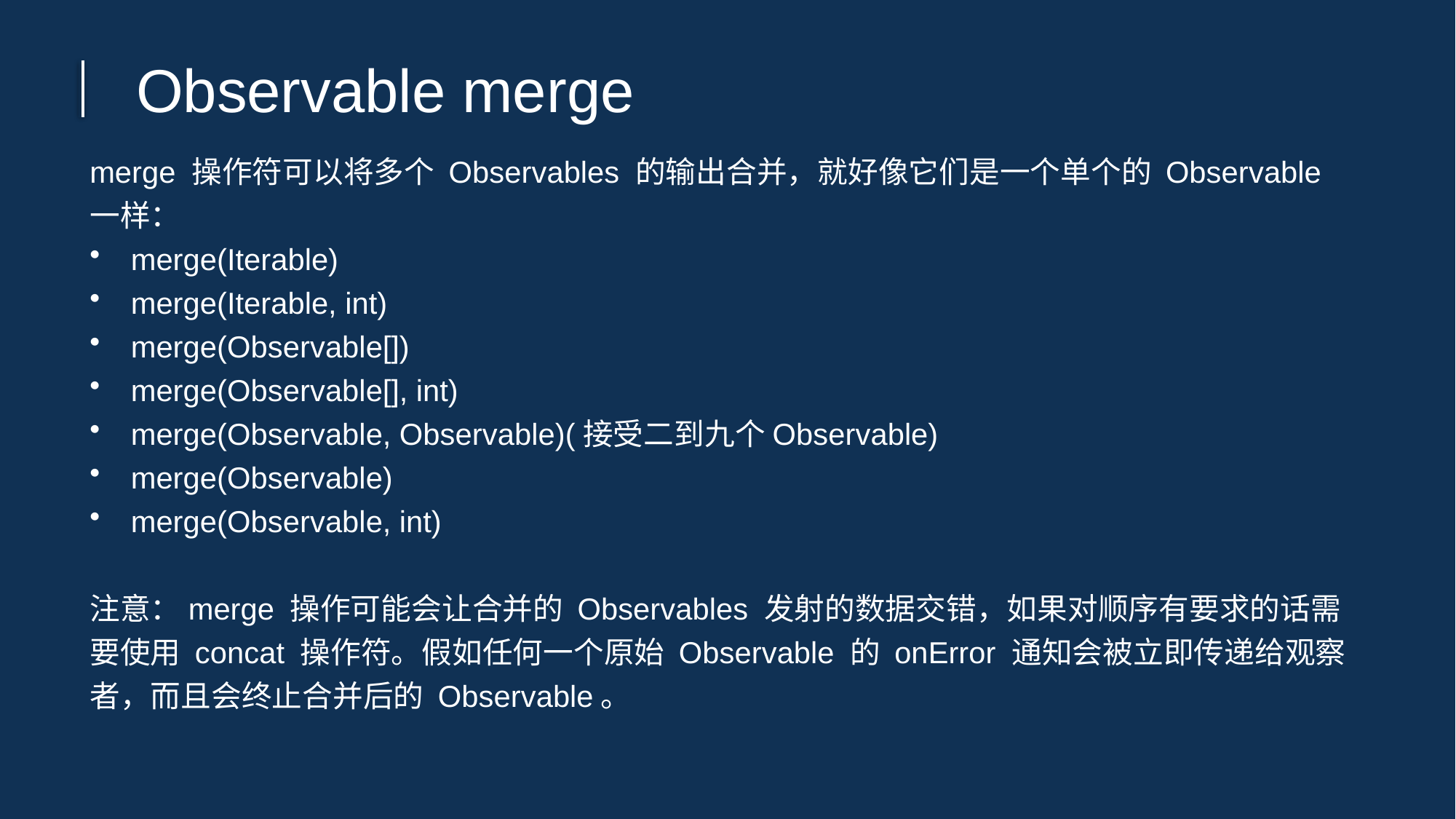

Observable merge
merge 操作符可以将多个 Observables 的输出合并，就好像它们是一个单个的 Observable 一样：
merge(Iterable)
merge(Iterable, int)
merge(Observable[])
merge(Observable[], int)
merge(Observable, Observable)(接受二到九个Observable)
merge(Observable)
merge(Observable, int)

注意：merge 操作可能会让合并的 Observables 发射的数据交错，如果对顺序有要求的话需要使用 concat 操作符。假如任何一个原始 Observable 的 onError 通知会被立即传递给观察者，而且会终止合并后的 Observable。